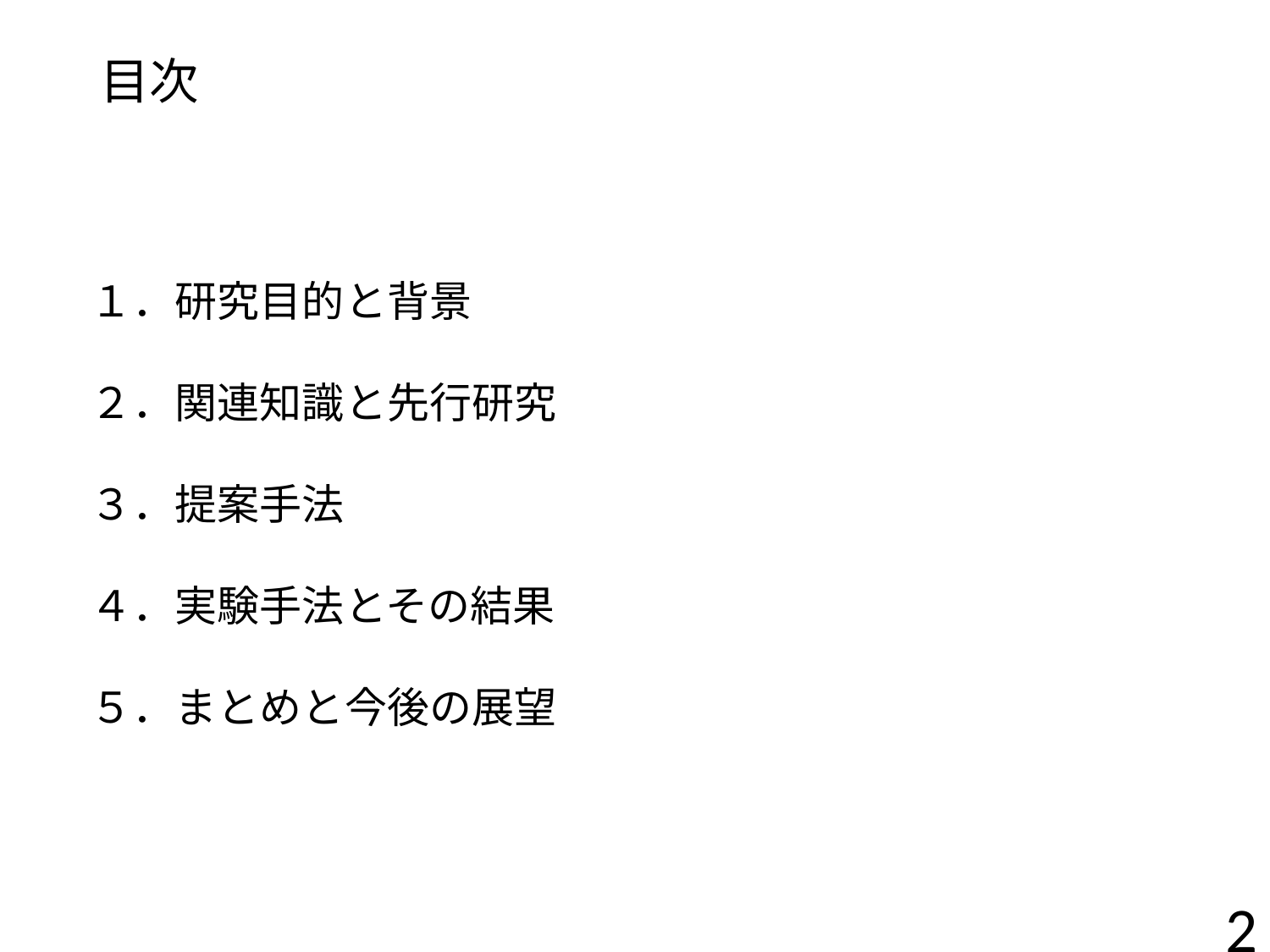

# 目次
１．研究目的と背景
２．関連知識と先行研究
３．提案手法
４．実験手法とその結果
５．まとめと今後の展望
2